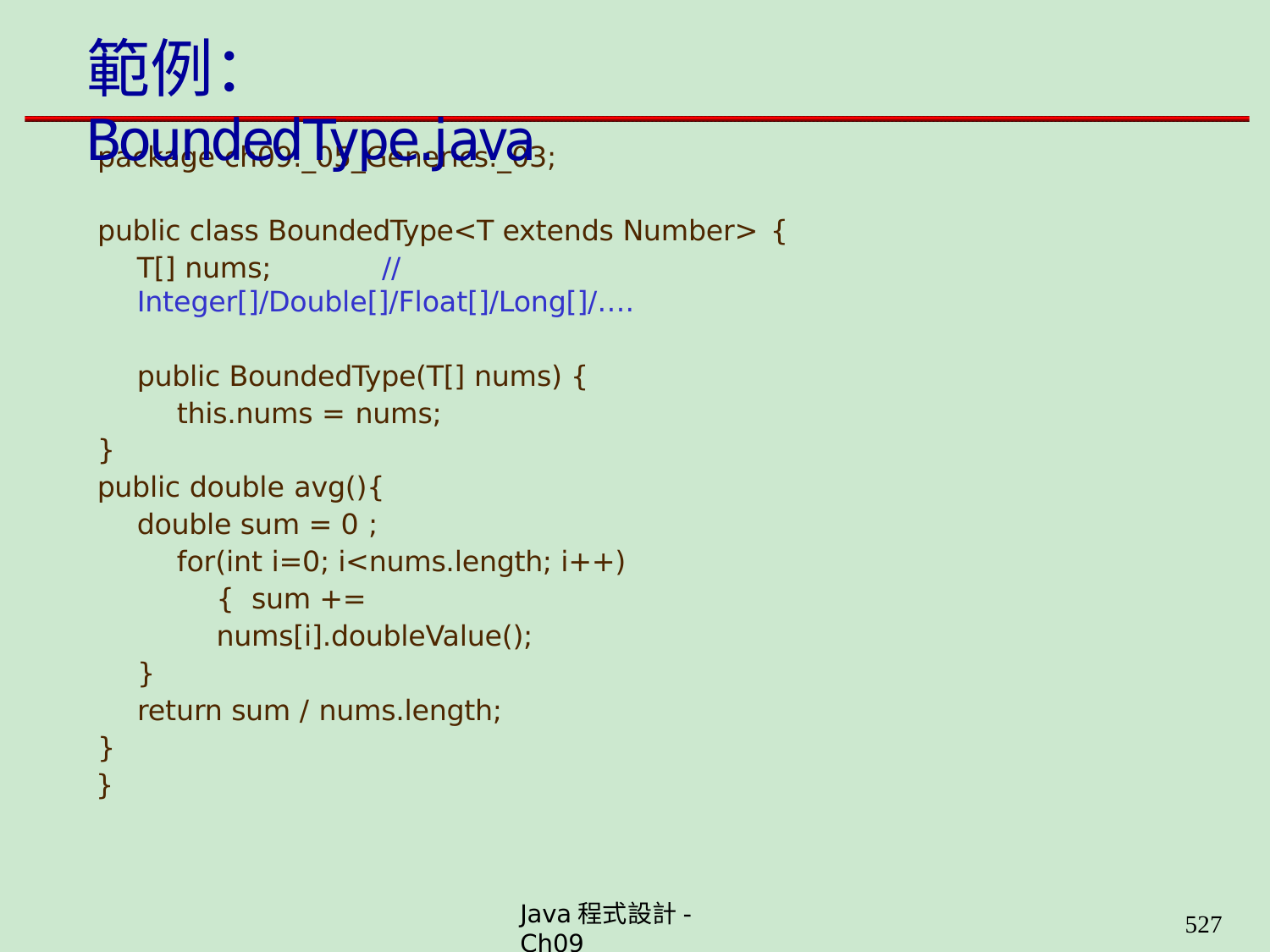

# 範例：BoundedType.java
package ch09._05_Generics._03;

public class BoundedType<T extends Number> {
T[] nums;	// Integer[]/Double[]/Float[]/Long[]/….

public BoundedType(T[] nums) {  this.nums = nums;
}
public double avg(){
double sum = 0 ;
for(int i=0; i<nums.length; i++){  sum += nums[i].doubleValue();
}
return sum / nums.length;
}
}
Java程式設計-Ch09
527